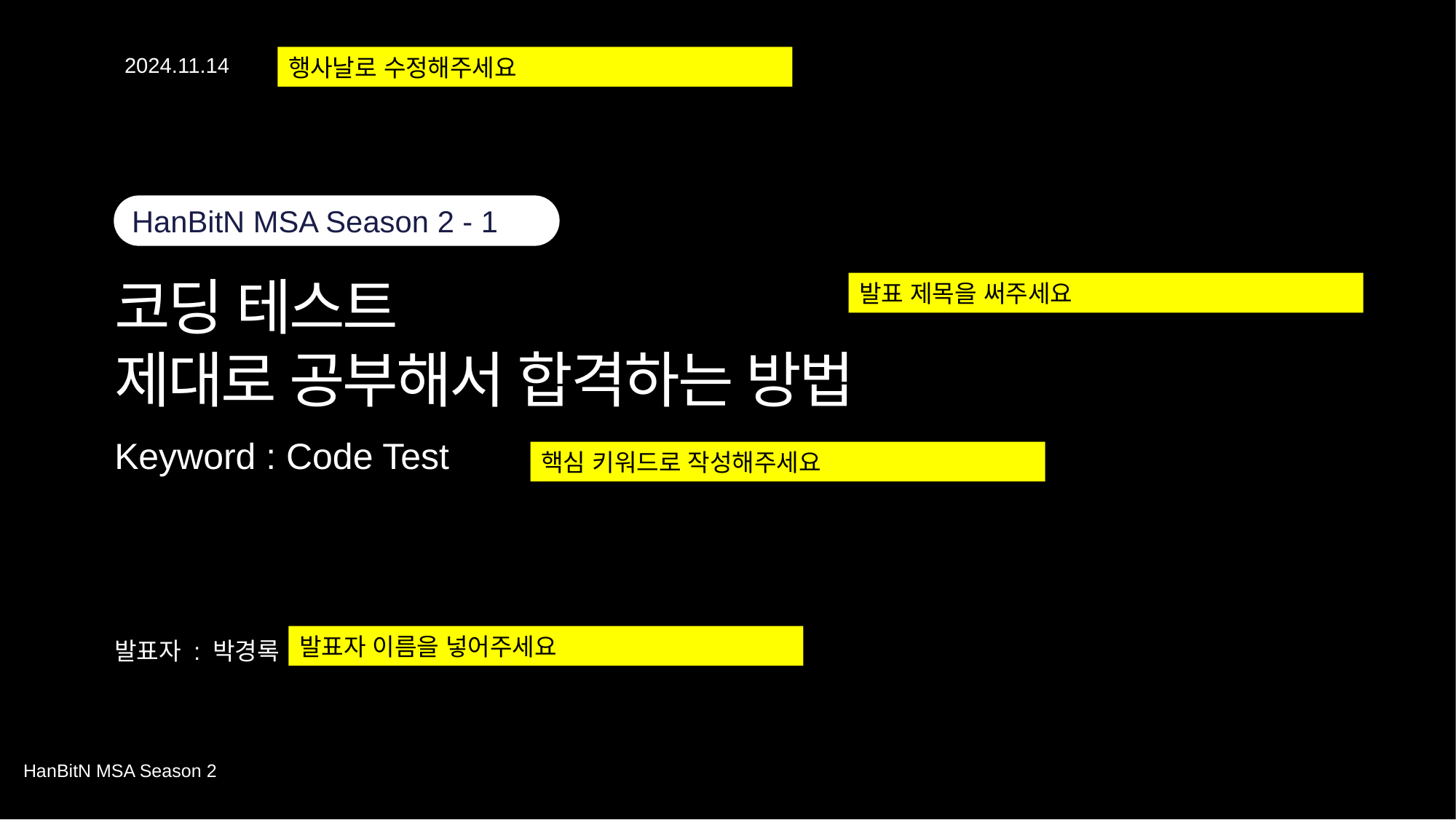

2024.11.14
행사날로 수정해주세요

HanBitN MSA Season 2 - 1
코딩 테스트
제대로 공부해서 합격하는 방법
발표 제목을 써주세요
Keyword : Code Test
핵심 키워드로 작성해주세요
발표자 : 박경록
발표자 이름을 넣어주세요